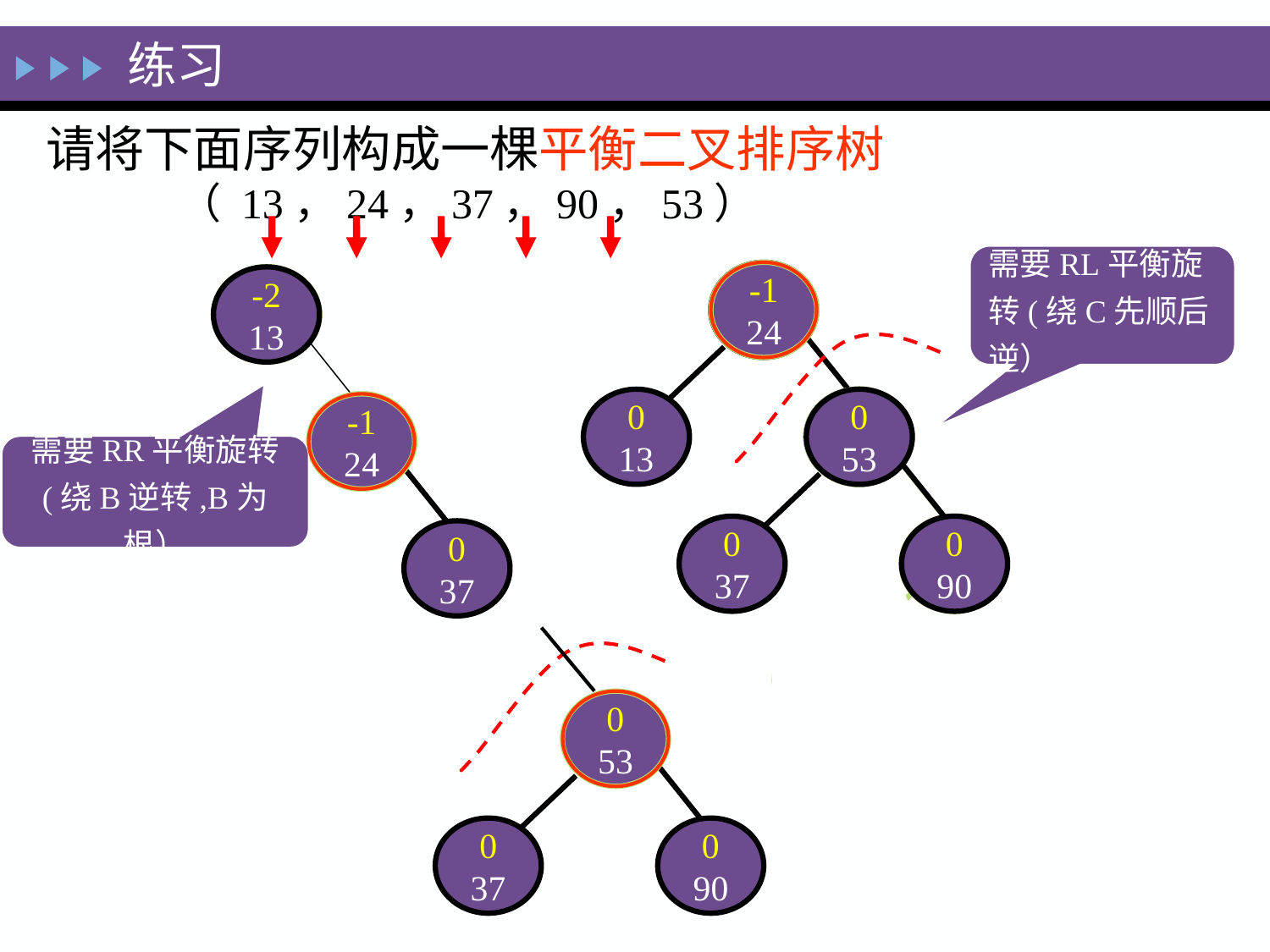

练习
请将下面序列构成一棵平衡二叉排序树
              （ 13，24，37，90，53）

需要RL平衡旋转(绕C先顺后逆）
0
24

0
37

0
13
-1
24

0
13
-1
13
-2
13

0
24
0
53

0
90

0
37
-1
37
-2
37
-1
24

需要RR平衡旋转
(绕B逆转,B为根）

0
90

0
37
1
90

0
53

0
53

0
90

0
37